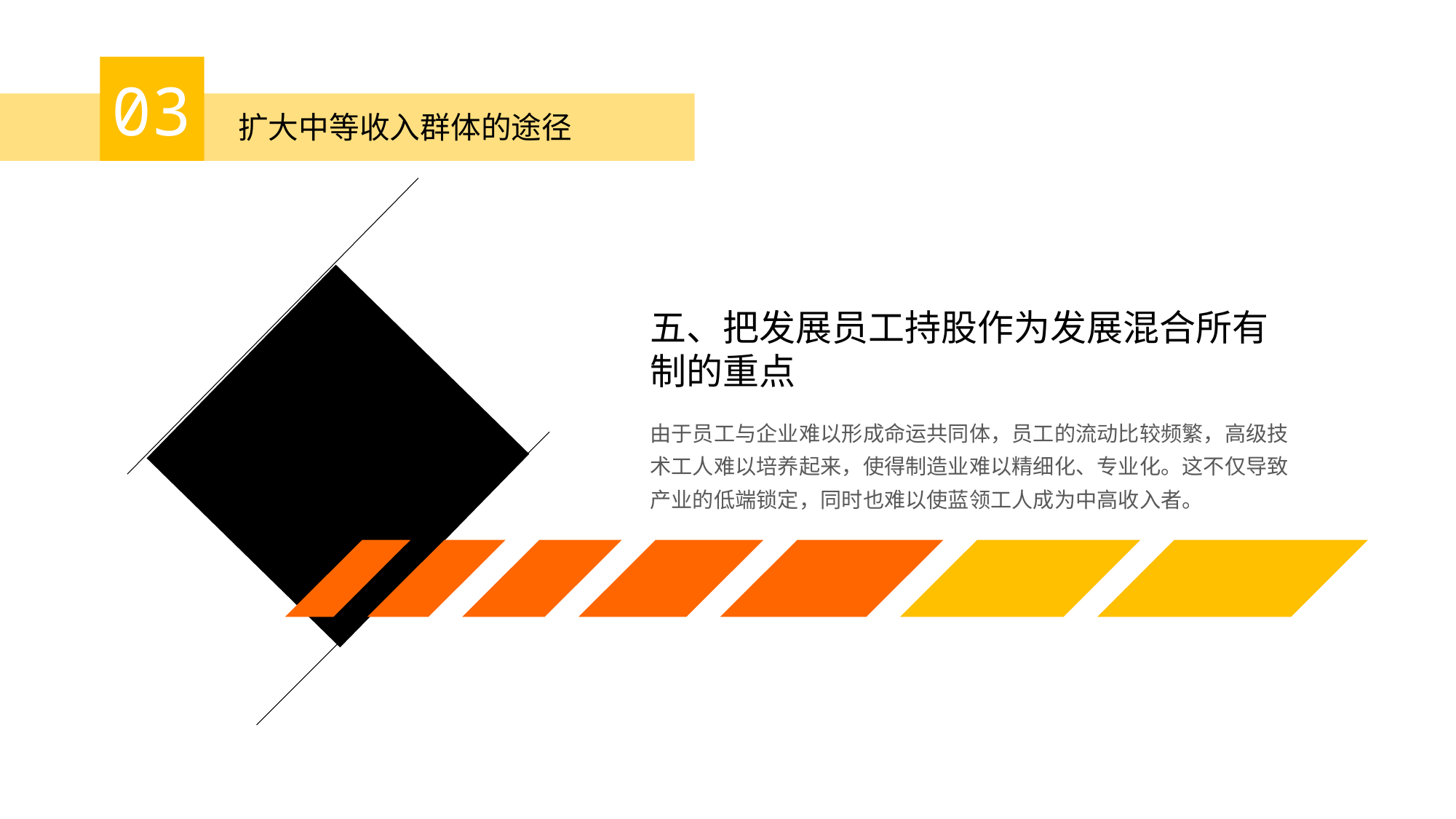

03

扩大中等收入群体的途径
五、把发展员工持股作为发展混合所有制的重点

由于员工与企业难以形成命运共同体，员工的流动比较频繁，高级技术工人难以培养起来，使得制造业难以精细化、专业化。这不仅导致产业的低端锁定，同时也难以使蓝领工人成为中高收入者。